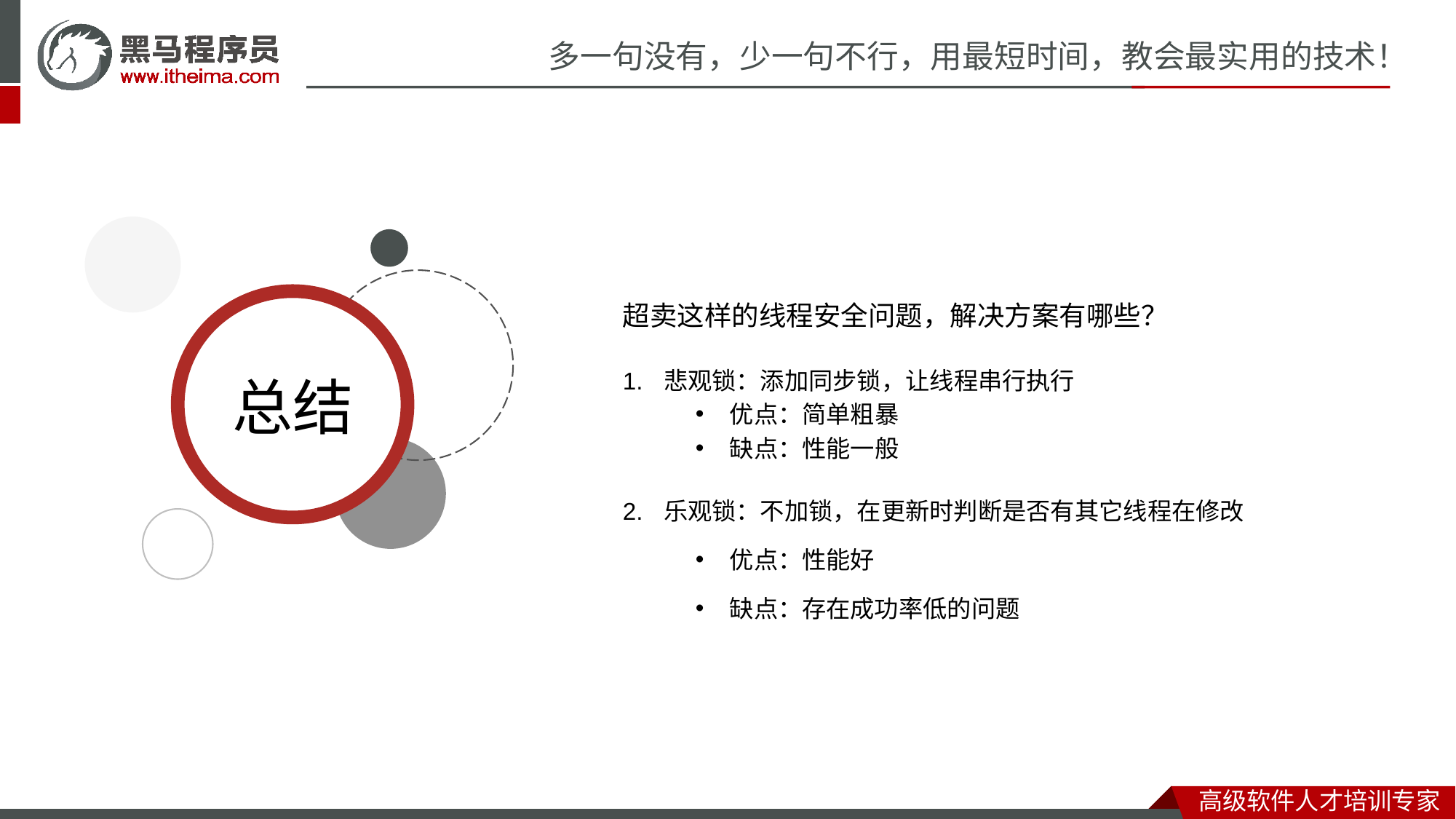

超卖这样的线程安全问题，解决方案有哪些？
悲观锁：添加同步锁，让线程串行执行
优点：简单粗暴
缺点：性能一般
乐观锁：不加锁，在更新时判断是否有其它线程在修改
优点：性能好
缺点：存在成功率低的问题